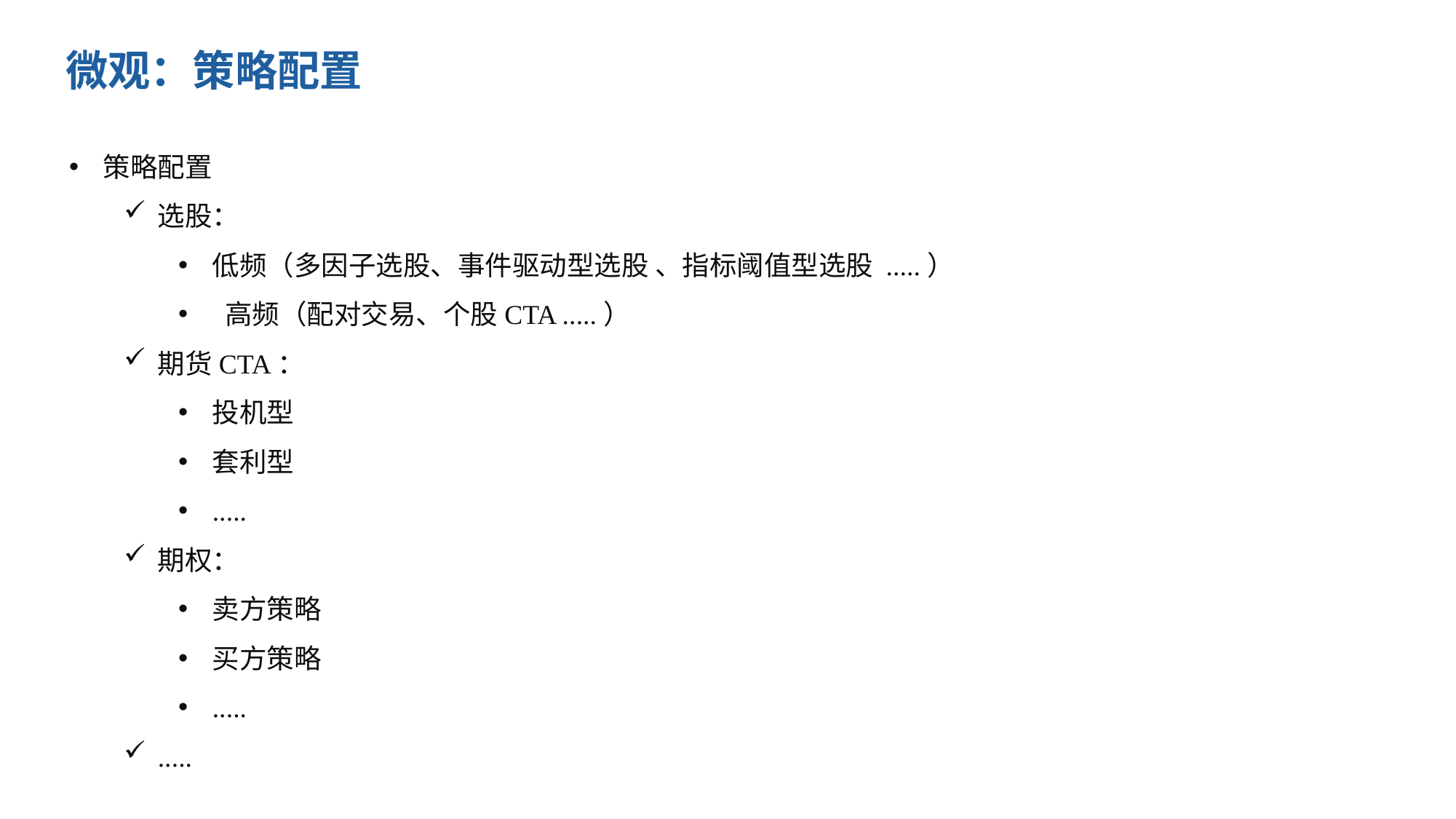

微观：策略配置
策略配置
选股：
低频（多因子选股、事件驱动型选股 、指标阈值型选股 .....）
 高频（配对交易、个股CTA .....）
期货CTA：
投机型
套利型
.....
期权：
卖方策略
买方策略
.....
.....